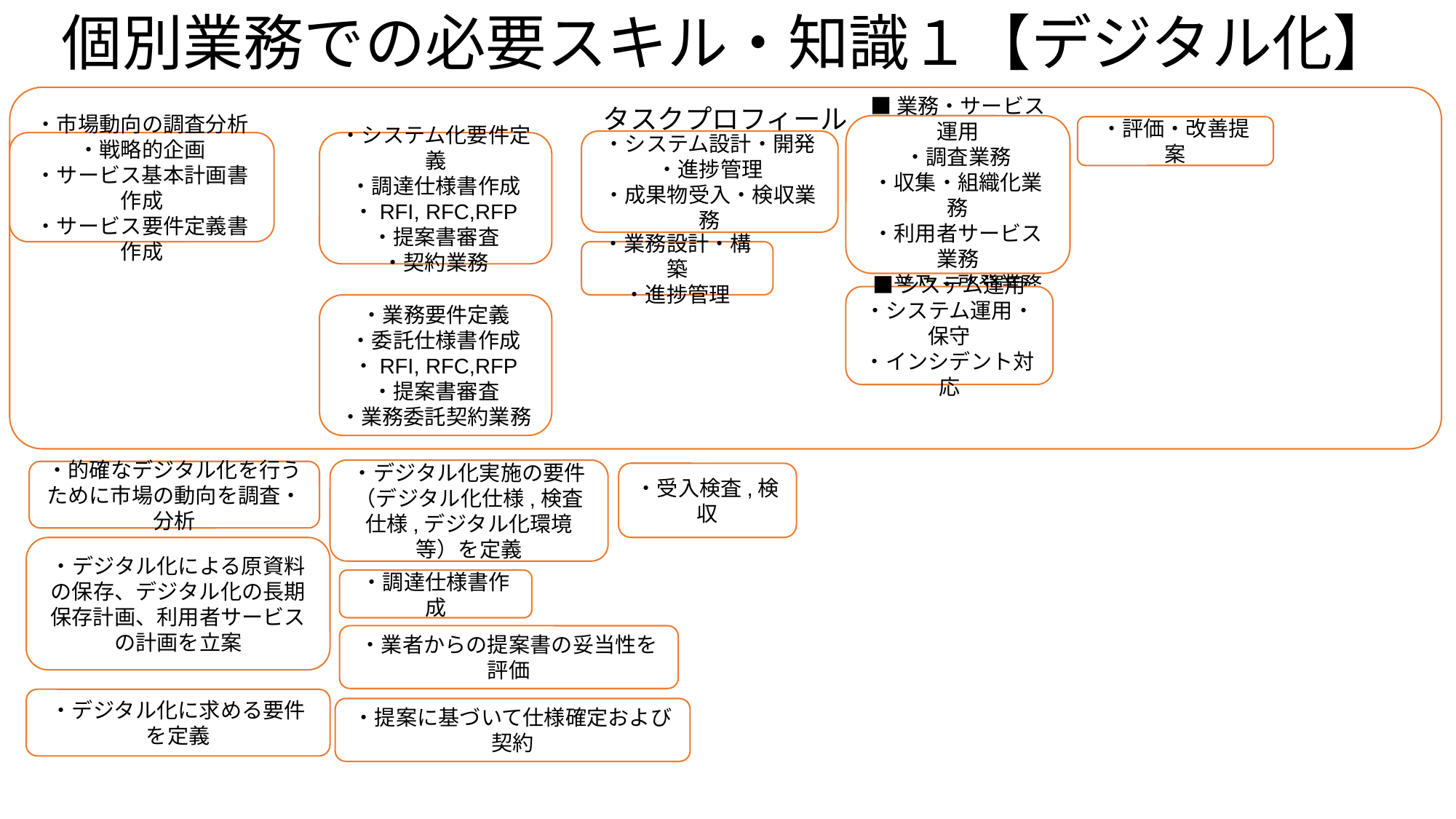

# 個別業務での必要スキル・知識１【デジタル化】
タスクプロフィール
■業務・サービス運用
・調査業務
・収集・組織化業務
・利用者サービス業務
・普及・啓発業務
・評価・改善提案
・システム設計・開発
・進捗管理
・成果物受入・検収業務
・システム化要件定義
・調達仕様書作成
・RFI, RFC,RFP
・提案書審査
・契約業務
・市場動向の調査分析
・戦略的企画
・サービス基本計画書作成
・サービス要件定義書作成
・業務設計・構築
・進捗管理
■システム運用
・システム運用・保守
・インシデント対応
・業務要件定義
・委託仕様書作成
・RFI, RFC,RFP
・提案書審査
・業務委託契約業務
・デジタル化実施の要件（デジタル化仕様,検査仕様,デジタル化環境等）を定義
・的確なデジタル化を行うために市場の動向を調査・分析
・受入検査,検収
・デジタル化による原資料の保存、デジタル化の長期保存計画、利用者サービスの計画を立案
・調達仕様書作成
・業者からの提案書の妥当性を評価
・デジタル化に求める要件を定義
・提案に基づいて仕様確定および契約